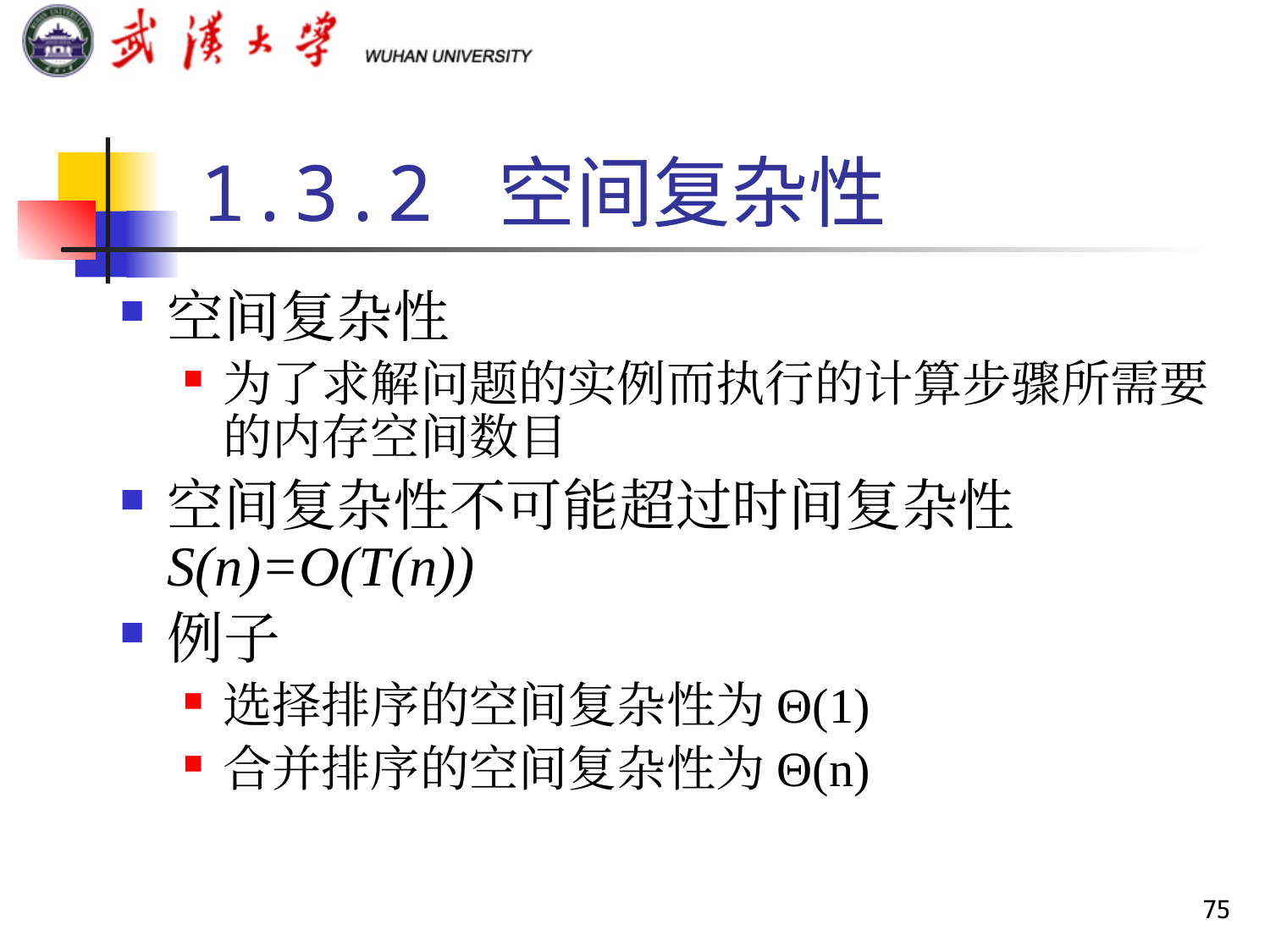

1.3.2 空间复杂性
空间复杂性
为了求解问题的实例而执行的计算步骤所需要的内存空间数目
空间复杂性不可能超过时间复杂性S(n)=O(T(n))
例子
选择排序的空间复杂性为Θ(1)
合并排序的空间复杂性为Θ(n)

75